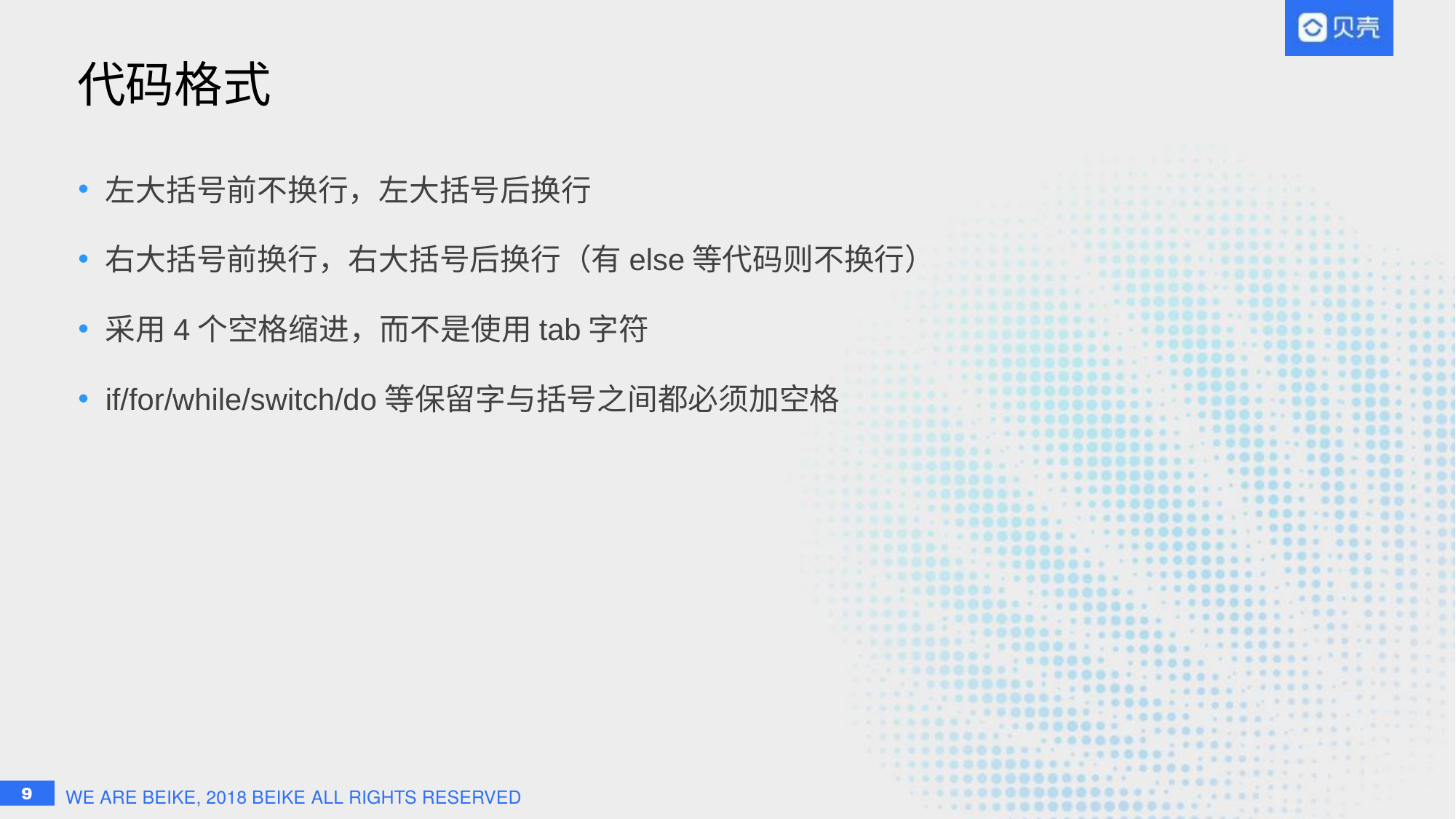

# 代码格式
左大括号前不换行，左大括号后换行
右大括号前换行，右大括号后换行（有else等代码则不换行）
采用4个空格缩进，而不是使用tab字符
if/for/while/switch/do等保留字与括号之间都必须加空格